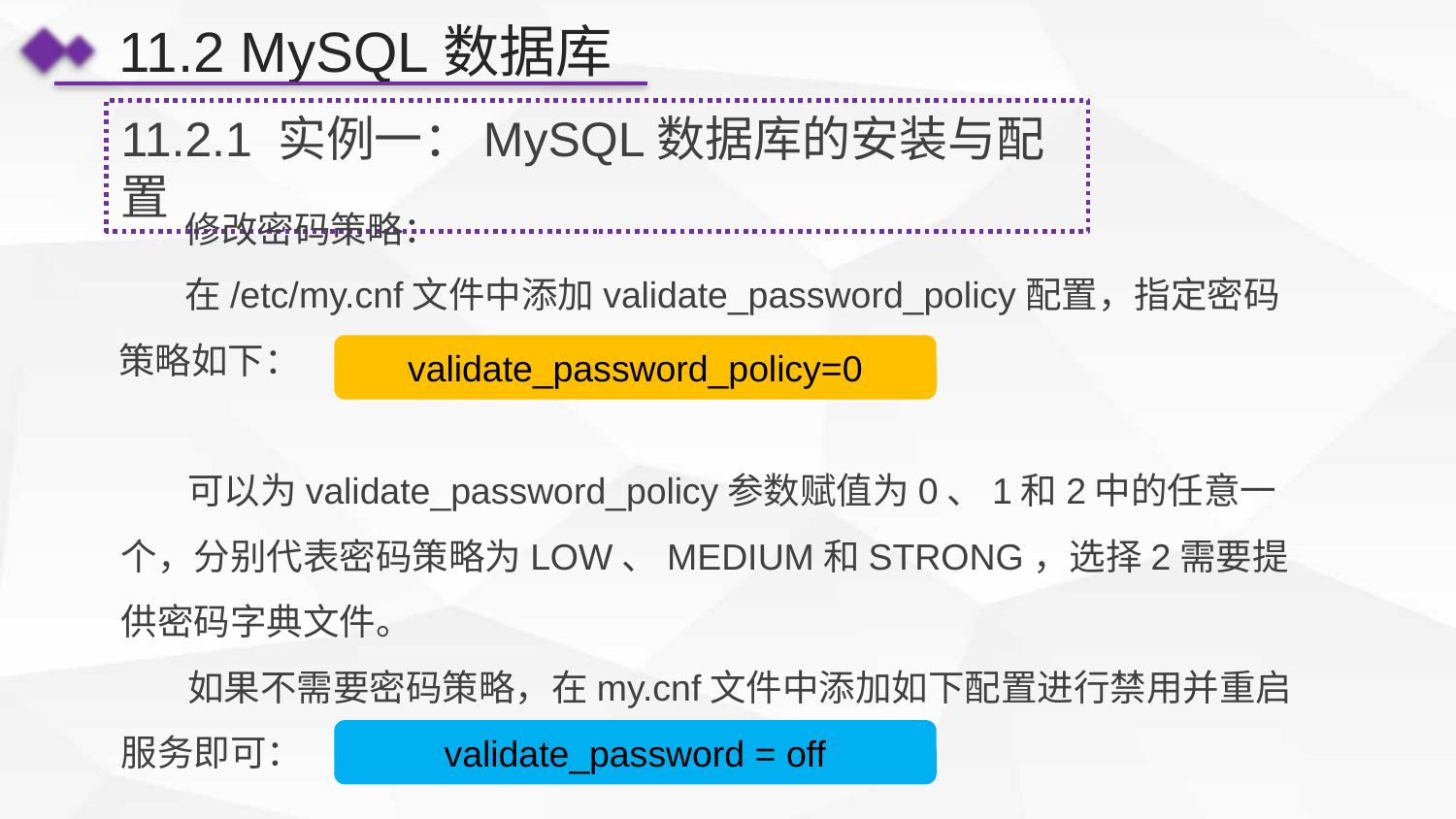

11.2 MySQL数据库

11.2.1 实例一：MySQL数据库的安装与配置
       修改密码策略：
       在/etc/my.cnf文件中添加validate_password_policy配置，指定密码策略如下：
validate_password_policy=0
       可以为validate_password_policy参数赋值为0、1和2中的任意一个，分别代表密码策略为LOW、MEDIUM和STRONG，选择2需要提供密码字典文件。
       如果不需要密码策略，在my.cnf文件中添加如下配置进行禁用并重启服务即可：
validate_password = off